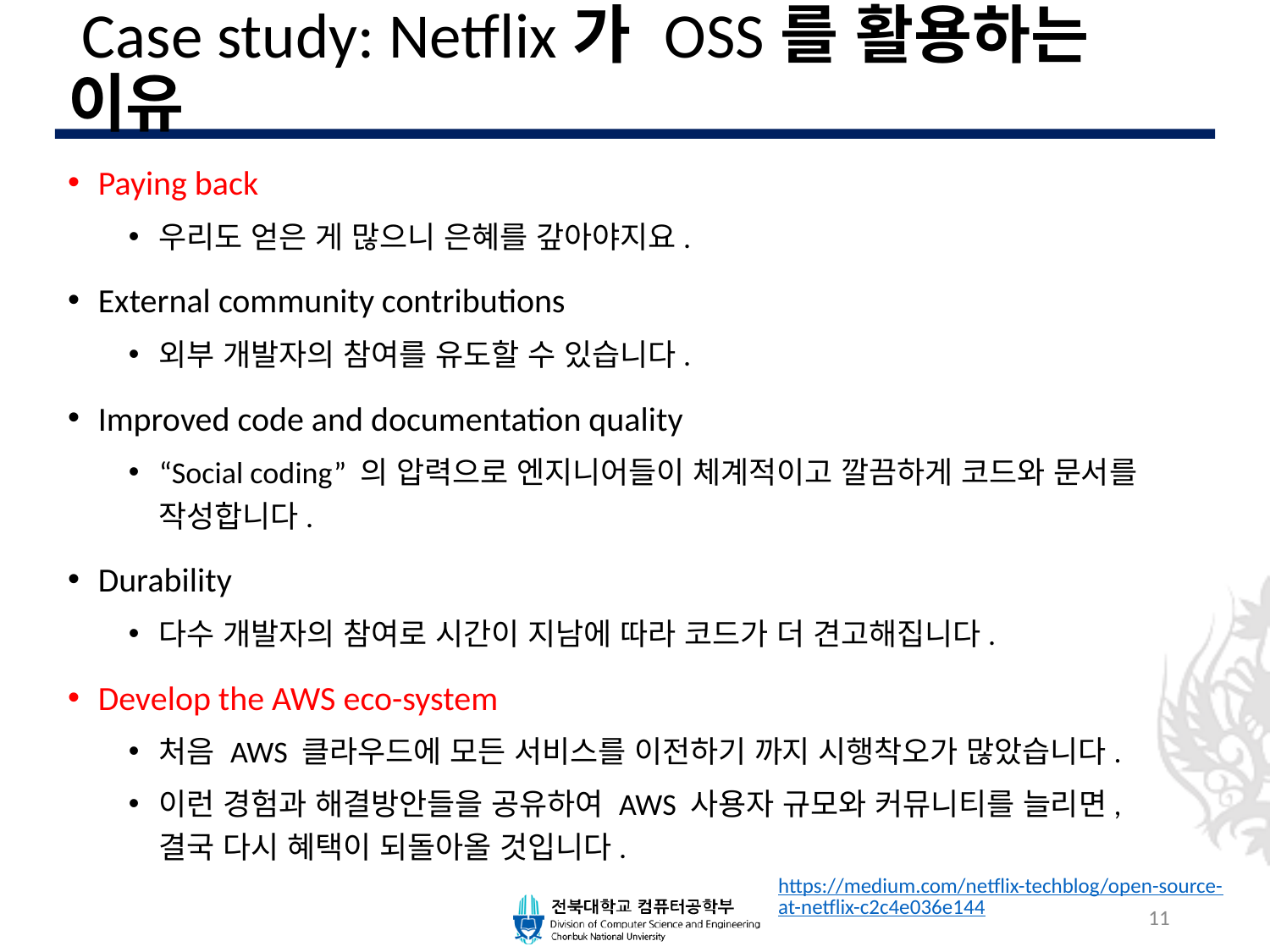

# Case study: Netflix가 OSS를 활용하는 이유
Paying back
우리도 얻은 게 많으니 은혜를 갚아야지요.
External community contributions
외부 개발자의 참여를 유도할 수 있습니다.
Improved code and documentation quality
“Social coding” 의 압력으로 엔지니어들이 체계적이고 깔끔하게 코드와 문서를 작성합니다.
Durability
다수 개발자의 참여로 시간이 지남에 따라 코드가 더 견고해집니다.
Develop the AWS eco-system
처음 AWS 클라우드에 모든 서비스를 이전하기 까지 시행착오가 많았습니다.
이런 경험과 해결방안들을 공유하여 AWS 사용자 규모와 커뮤니티를 늘리면,
결국 다시 혜택이 되돌아올 것입니다.
https://medium.com/netflix-techblog/open-source-at-netflix-c2c4e036e144
11